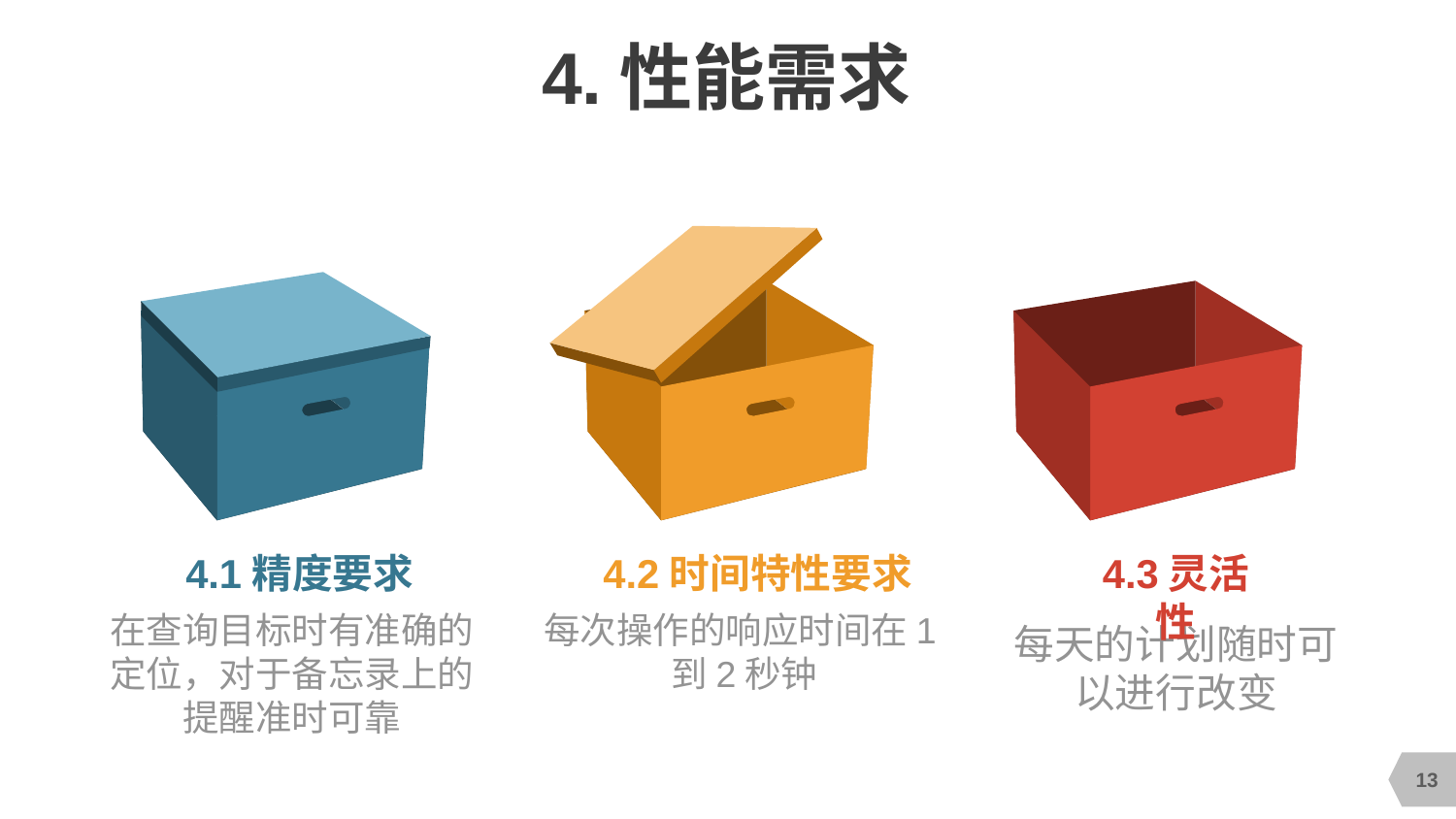

# 4.性能需求

4.1精度要求
在查询目标时有准确的定位，对于备忘录上的提醒准时可靠
4.2时间特性要求
每次操作的响应时间在1到2秒钟
4.3灵活性
每天的计划随时可以进行改变
13